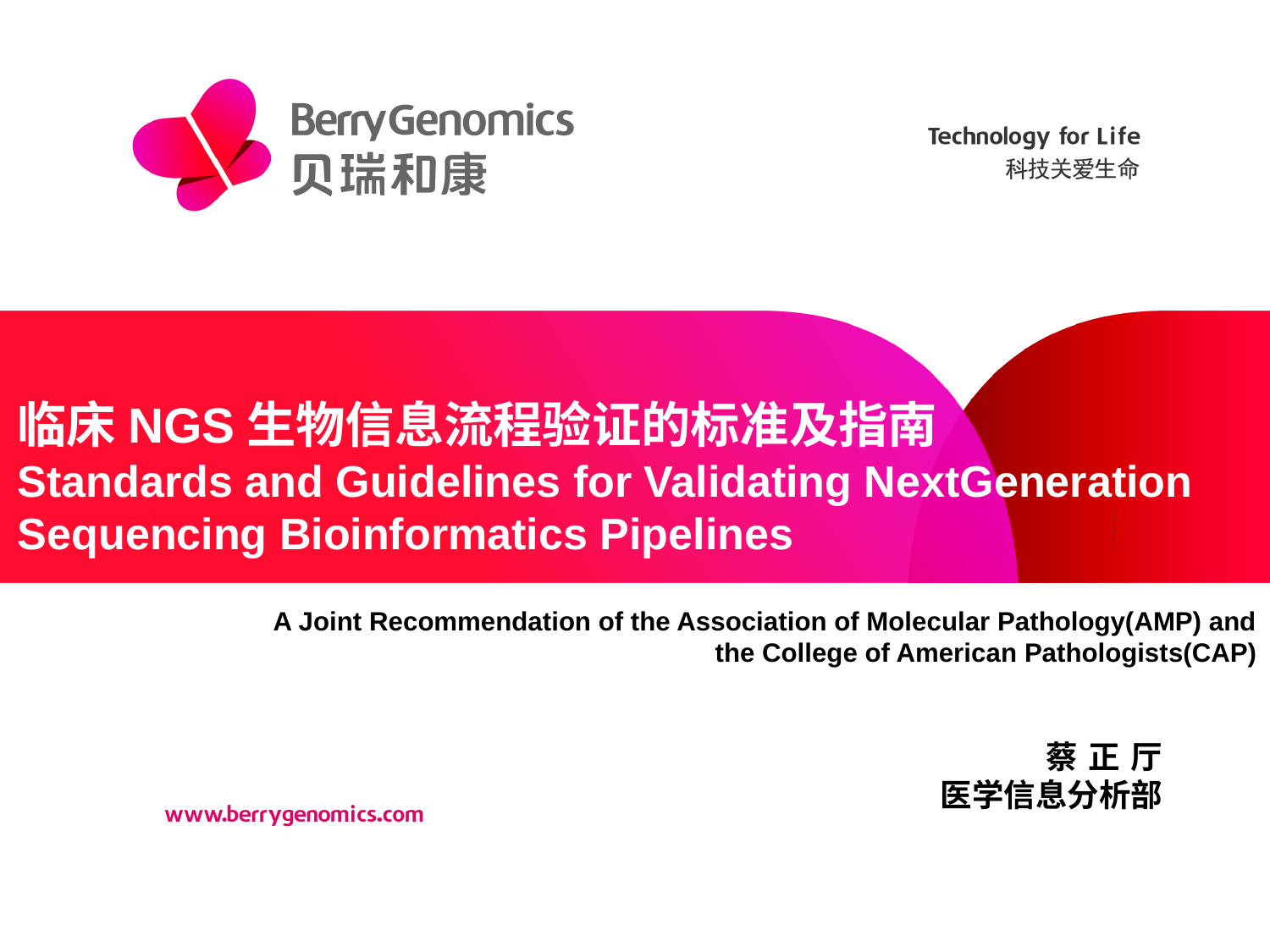

# 临床NGS生物信息流程验证的标准及指南 Standards and Guidelines for Validating NextGeneration Sequencing Bioinformatics Pipelines
A Joint Recommendation of the Association of Molecular Pathology(AMP) and the College of American Pathologists(CAP)
蔡正厅
医学信息分析部